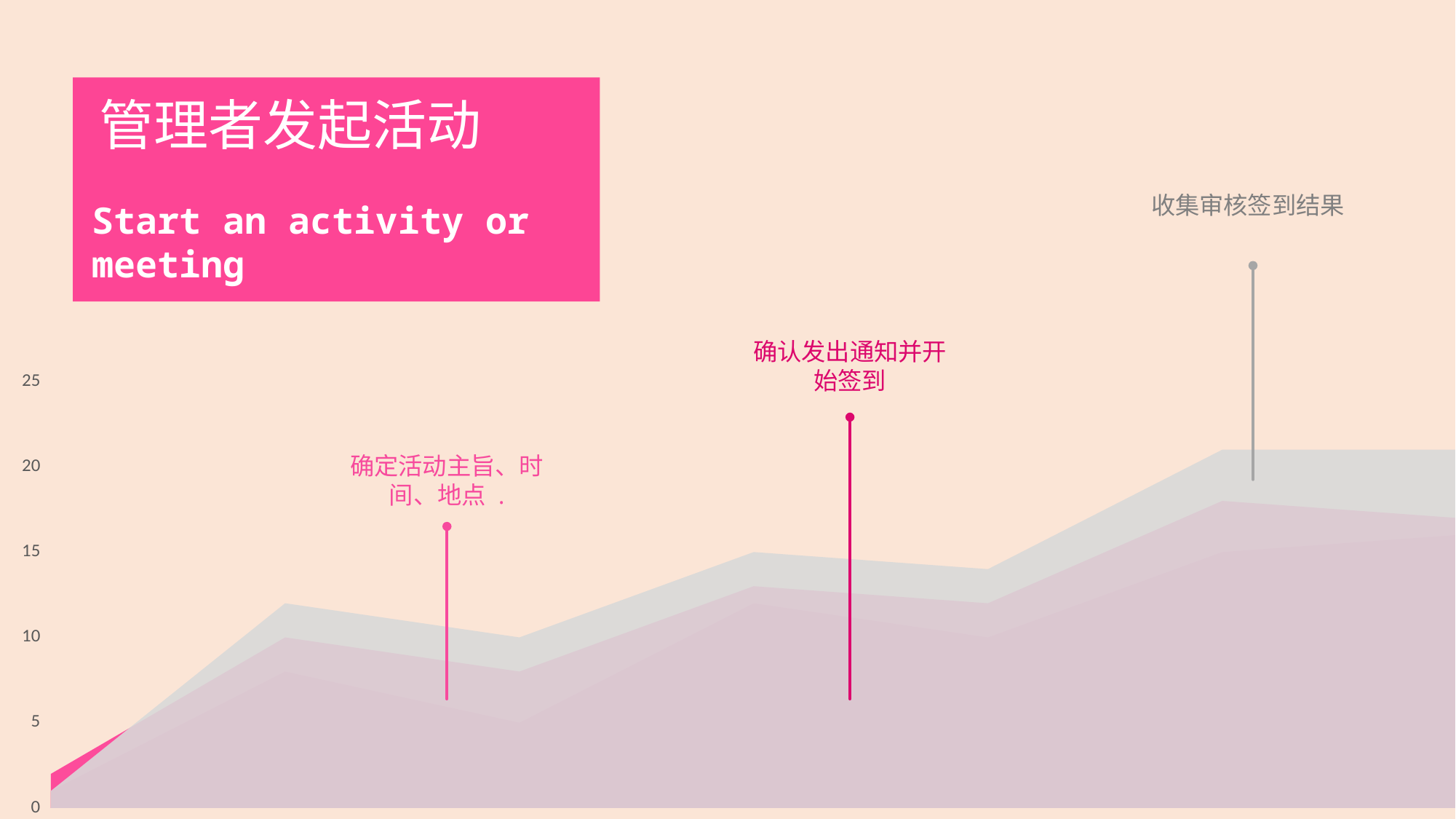

管理者发起活动
收集审核签到结果
Start an activity or meeting
确认发出通知并开始签到

### Chart

| Category | 系列 1 | 系列 2 | 系列 3 |
|---|---|---|---|
| Title 1 | 1.0 | 2.0 | 1.0 |
| Title 2 | 12.0 | 10.0 | 8.0 |
| Title 3 | 10.0 | 8.0 | 5.0 |
| Title 4 | 15.0 | 13.0 | 12.0 |
| Title 5 | 14.0 | 12.0 | 10.0 |
| Title 6 | 21.0 | 18.0 | 15.0 |
| Title 7 | 21.0 | 17.0 | 16.0 |
确定活动主旨、时间、地点 .